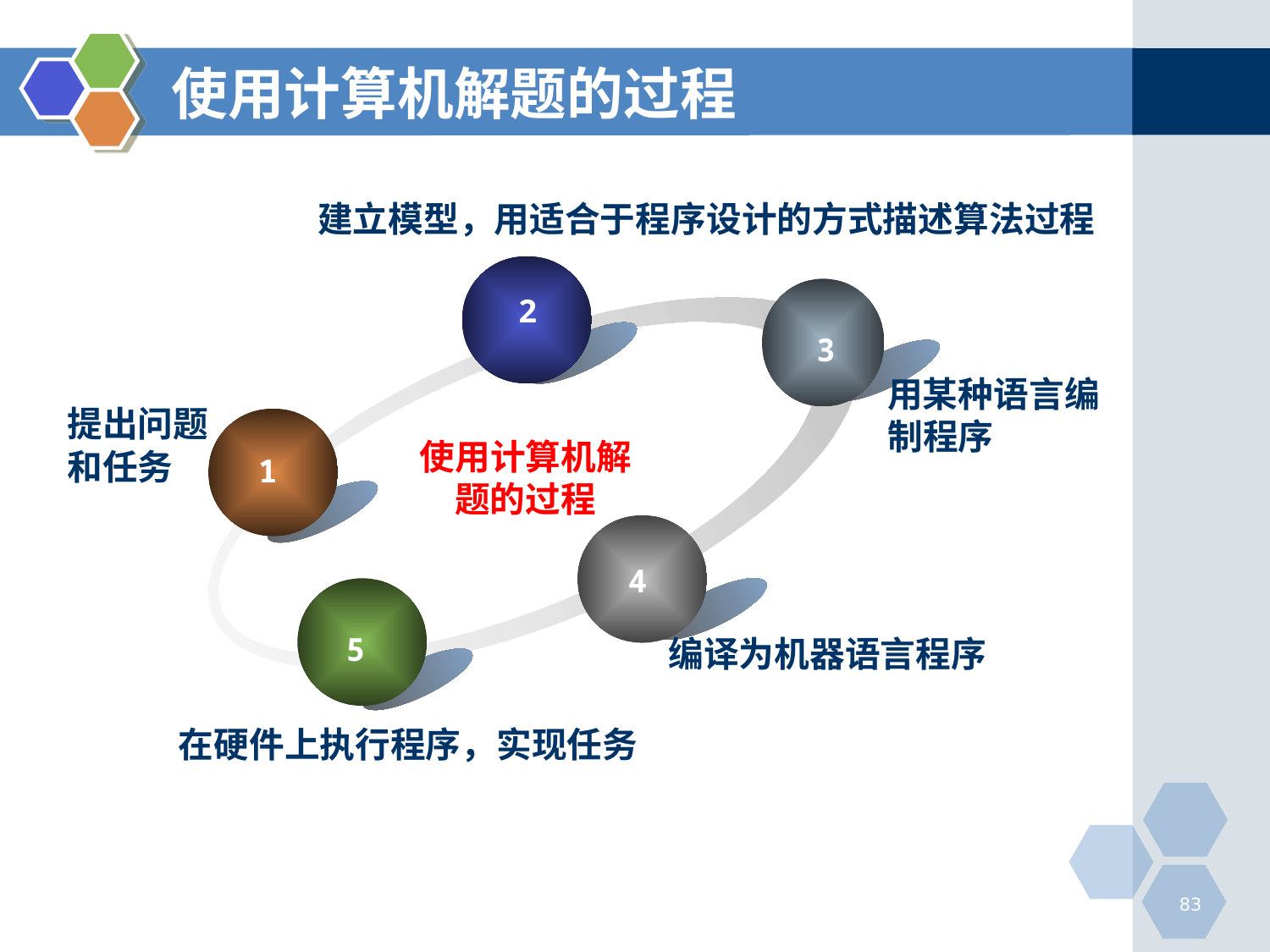

# 使用计算机解题的过程
建立模型，用适合于程序设计的方式描述算法过程

2
3

用某种语言编制程序
提出问题和任务

使用计算机解题的过程
1

4

5
编译为机器语言程序

在硬件上执行程序，实现任务
83